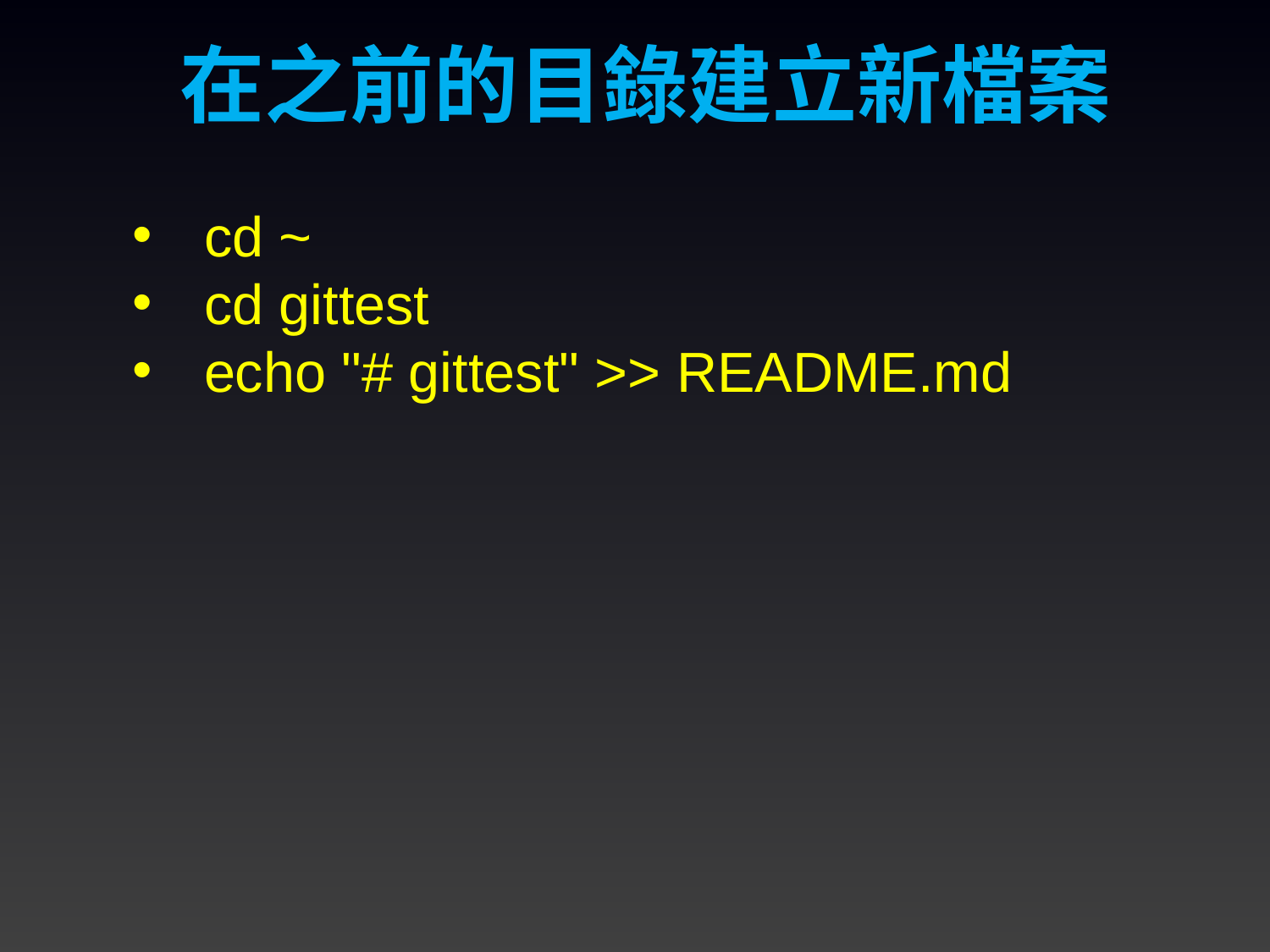

在之前的目錄建立新檔案
cd ~
cd gittest
echo "# gittest" >> README.md